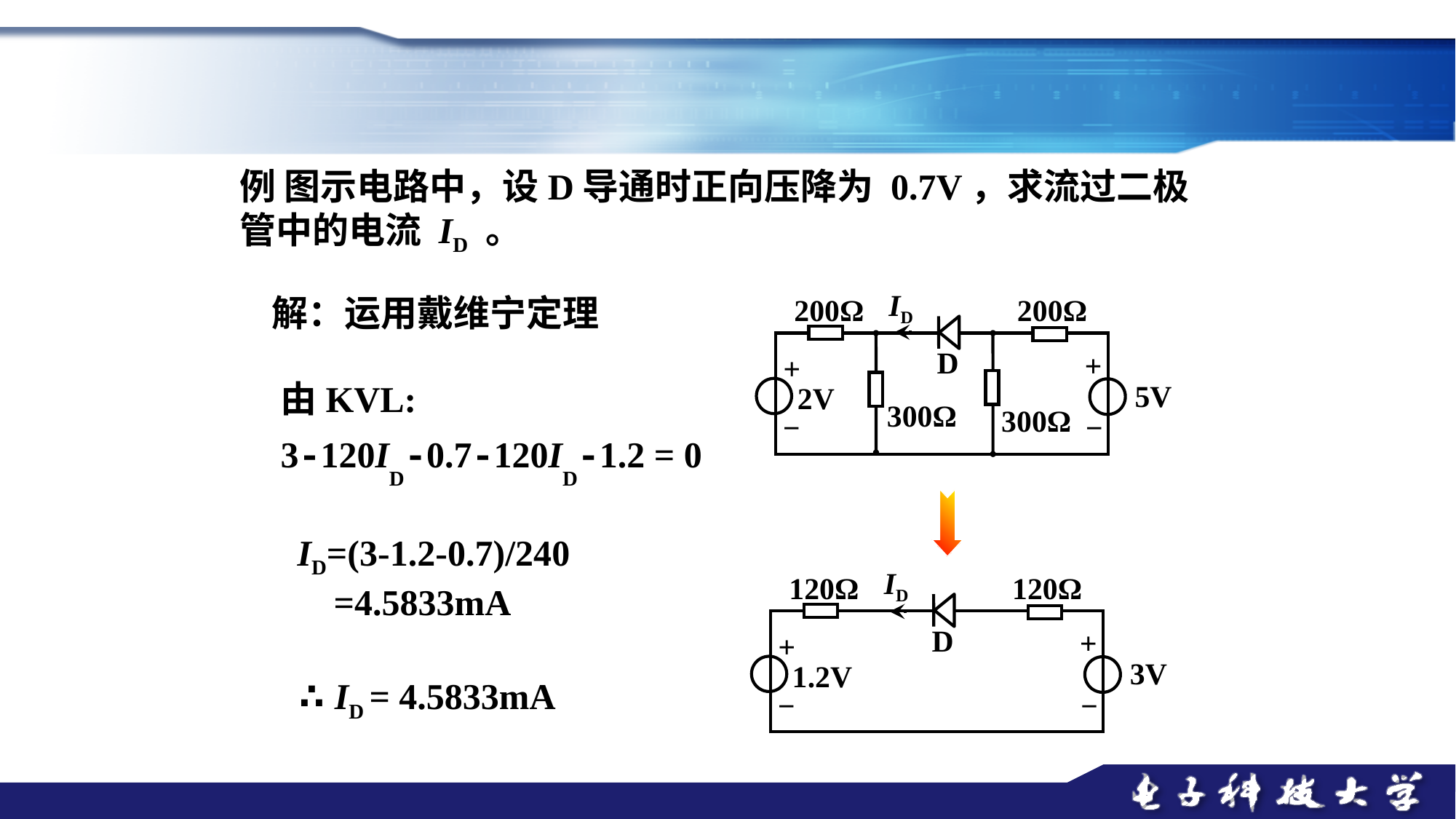

例 图示电路中，设D导通时正向压降为 0.7V，求流过二极管中的电流 ID 。
ID
200Ω
200Ω

D
+
+
2V
5V

300Ω
300Ω
−
−
解：运用戴维宁定理
由KVL:
3-120ID-0.7-120ID-1.2 = 0

ID=(3-1.2-0.7)/240
    =4.5833mA
ID
120Ω
120Ω

D
+
+
1.2V
3V

−
−
∴ ID = 4.5833mA